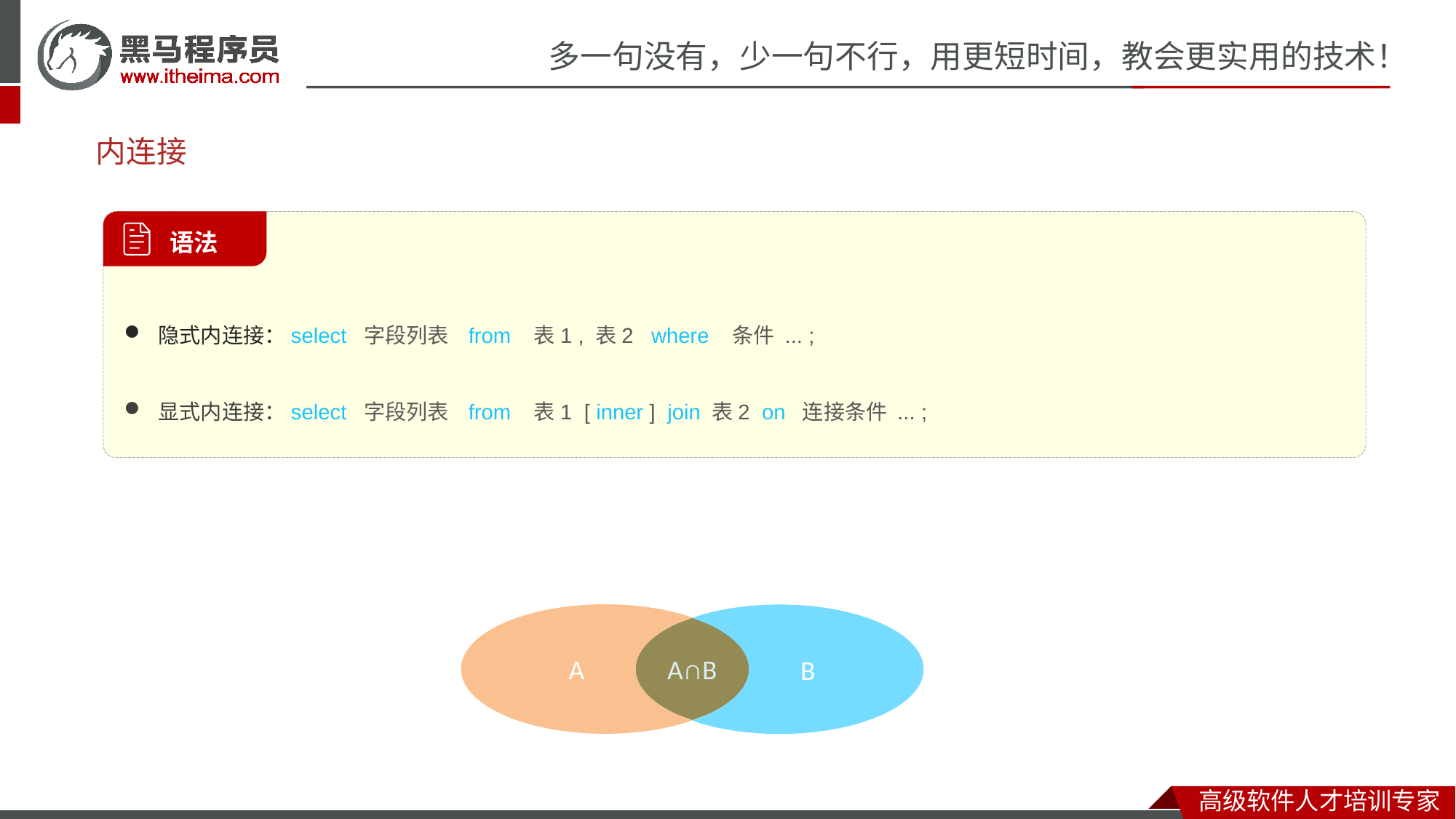

# 内连接
隐式内连接：select  字段列表   from   表1 , 表2   where   条件 ... ;
显式内连接：select  字段列表   from   表1  [ inner ]  join 表2  on  连接条件 ... ;
        语法

A
B
A∩B